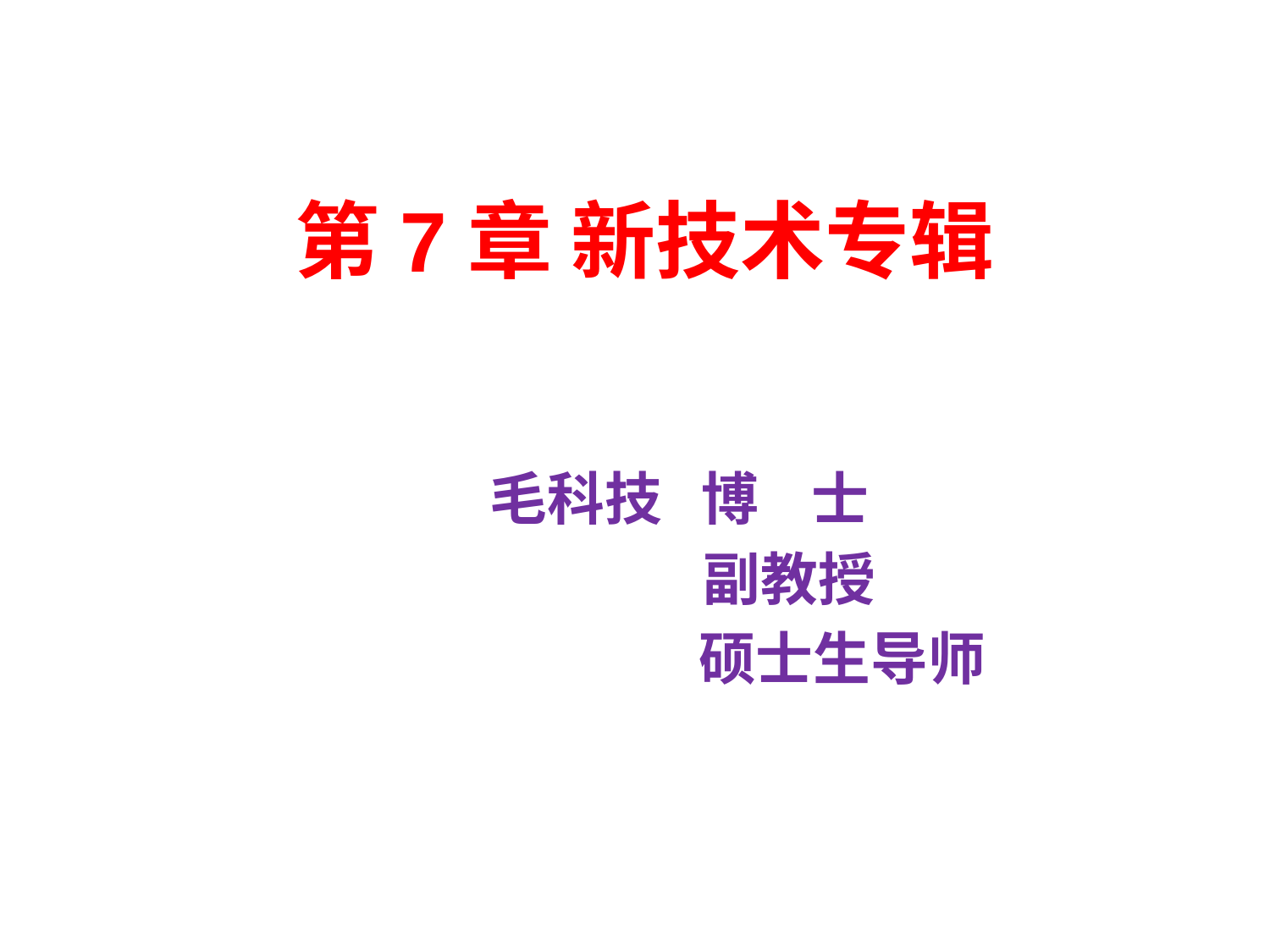

# 第7章 新技术专辑
毛科技   博    士
                副教授
                        硕士生导师